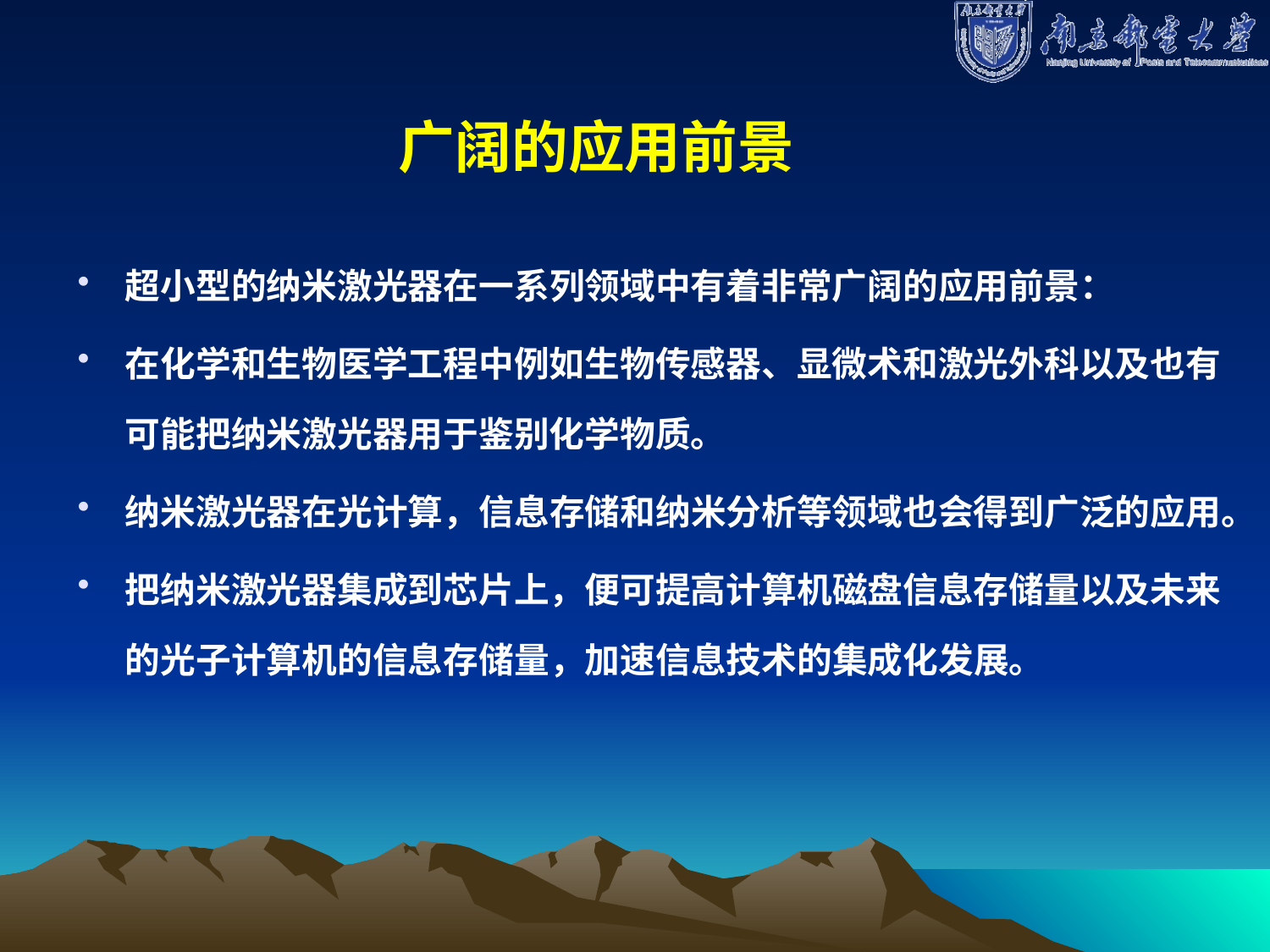

# 广阔的应用前景
超小型的纳米激光器在一系列领域中有着非常广阔的应用前景：
在化学和生物医学工程中例如生物传感器、显微术和激光外科以及也有可能把纳米激光器用于鉴别化学物质。
纳米激光器在光计算，信息存储和纳米分析等领域也会得到广泛的应用。
把纳米激光器集成到芯片上，便可提高计算机磁盘信息存储量以及未来的光子计算机的信息存储量，加速信息技术的集成化发展。

26